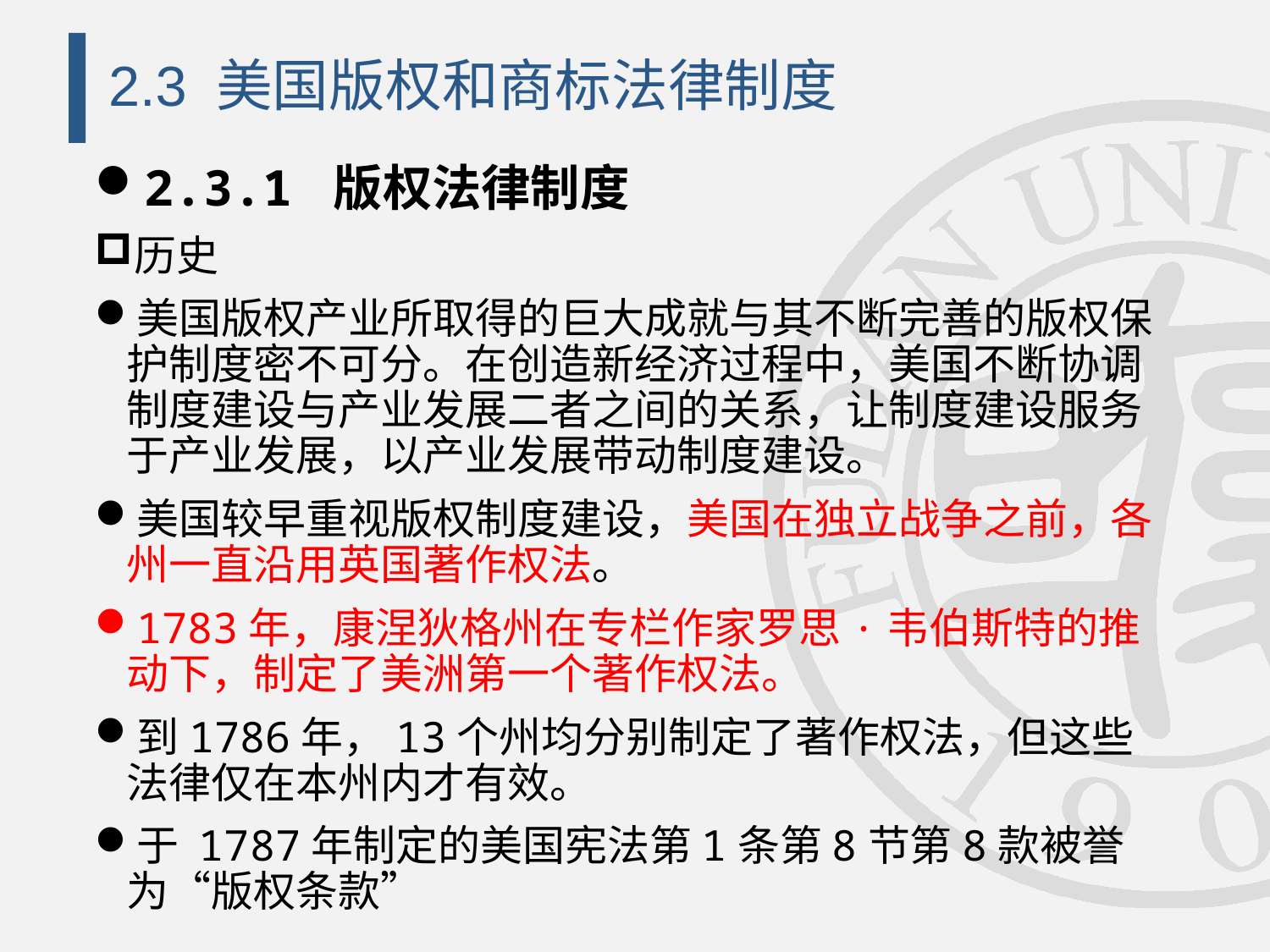

# 2.3 美国版权和商标法律制度
2.3.1 版权法律制度
历史
美国版权产业所取得的巨大成就与其不断完善的版权保护制度密不可分。在创造新经济过程中，美国不断协调制度建设与产业发展二者之间的关系，让制度建设服务于产业发展，以产业发展带动制度建设。
美国较早重视版权制度建设，美国在独立战争之前，各州一直沿用英国著作权法。
1783年，康涅狄格州在专栏作家罗思·韦伯斯特的推动下，制定了美洲第一个著作权法。
到1786年，13个州均分别制定了著作权法，但这些法律仅在本州内才有效。
于 1787年制定的美国宪法第1条第8节第8款被誉为“版权条款”